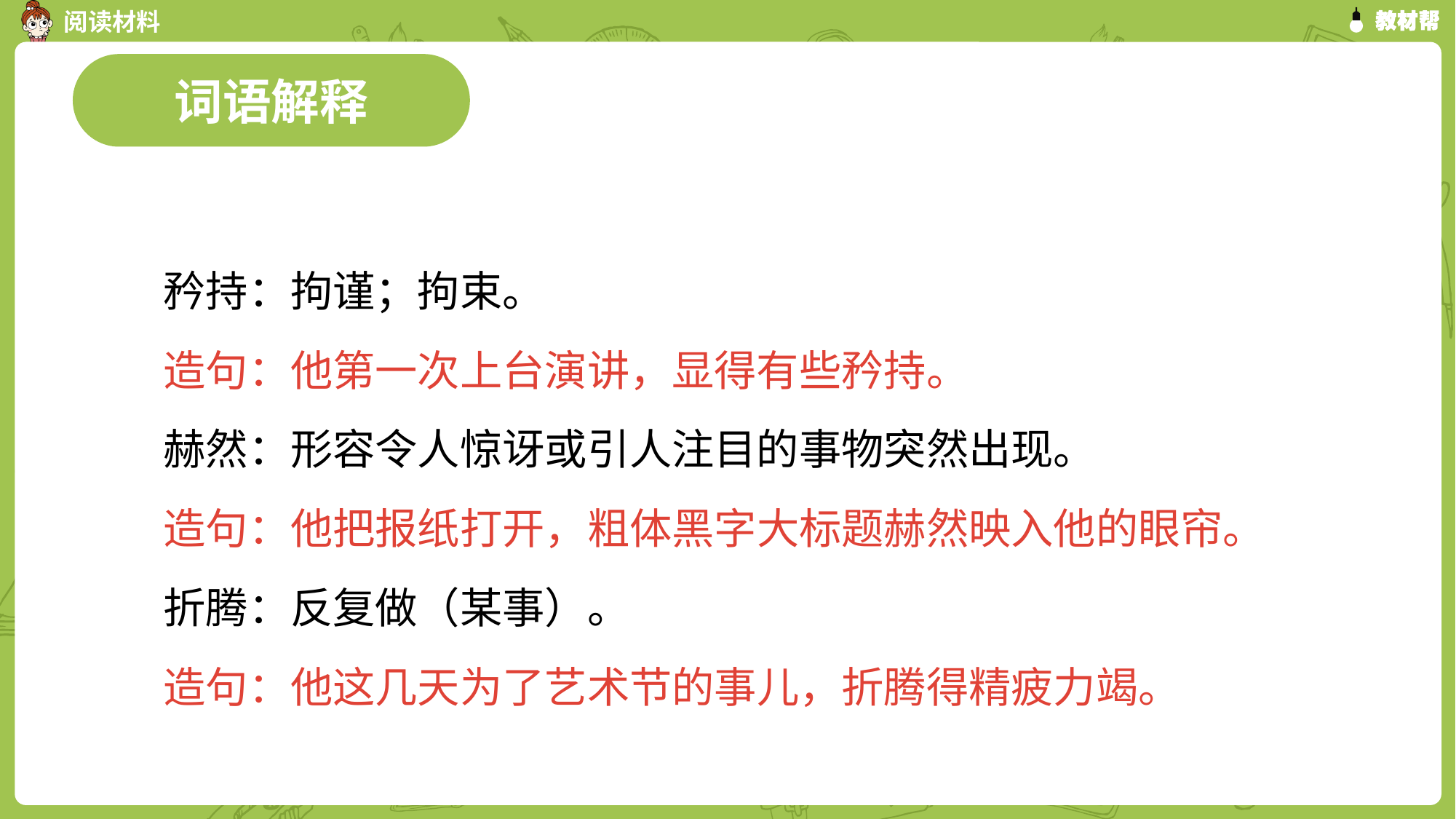

词语解释
矜持：拘谨；拘束。
造句：他第一次上台演讲，显得有些矜持。
赫然：形容令人惊讶或引人注目的事物突然出现。
造句：他把报纸打开，粗体黑字大标题赫然映入他的眼帘。
折腾：反复做（某事）。
造句：他这几天为了艺术节的事儿，折腾得精疲力竭。